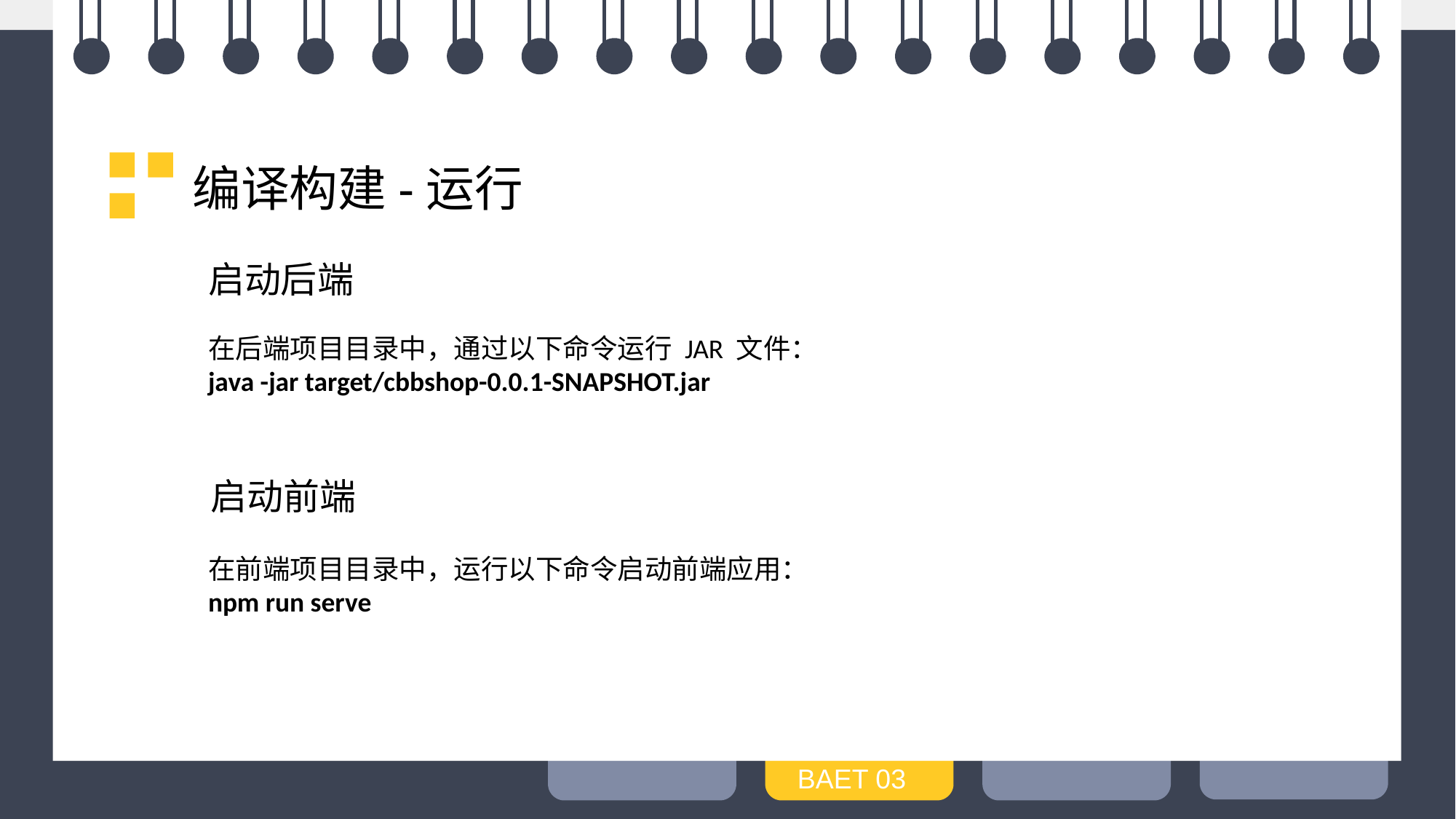

编译构建-运行
启动后端
在后端项目目录中，通过以下命令运行 JAR 文件：
java -jar target/cbbshop-0.0.1-SNAPSHOT.jar
启动前端
在前端项目目录中，运行以下命令启动前端应用：
npm run serve

BAET 03